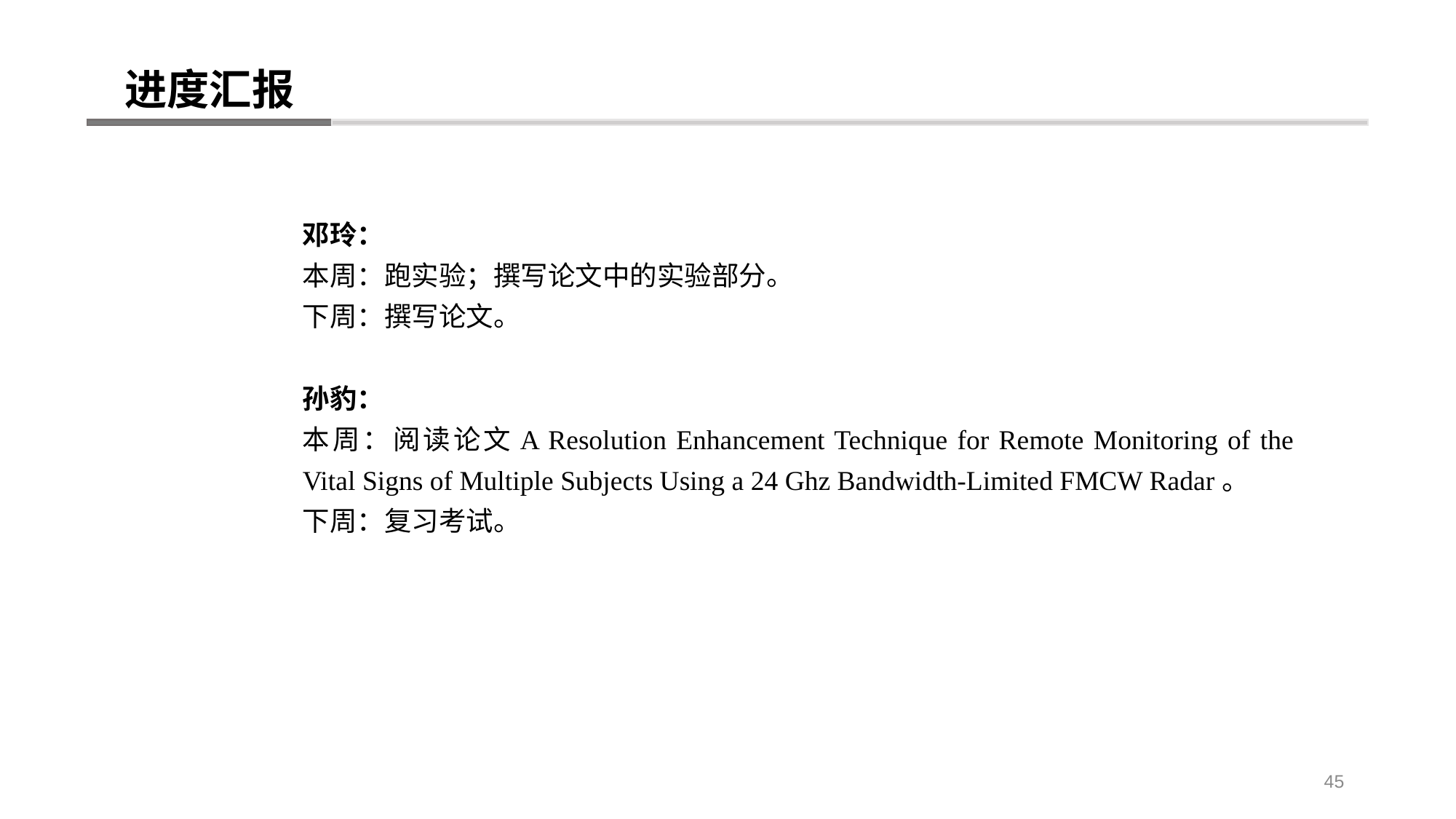

进度汇报

邓玲：
本周：跑实验；撰写论文中的实验部分。
下周：撰写论文。

孙豹：
本周：阅读论文A Resolution Enhancement Technique for Remote Monitoring of the Vital Signs of Multiple Subjects Using a 24 Ghz Bandwidth-Limited FMCW Radar。
下周：复习考试。

45